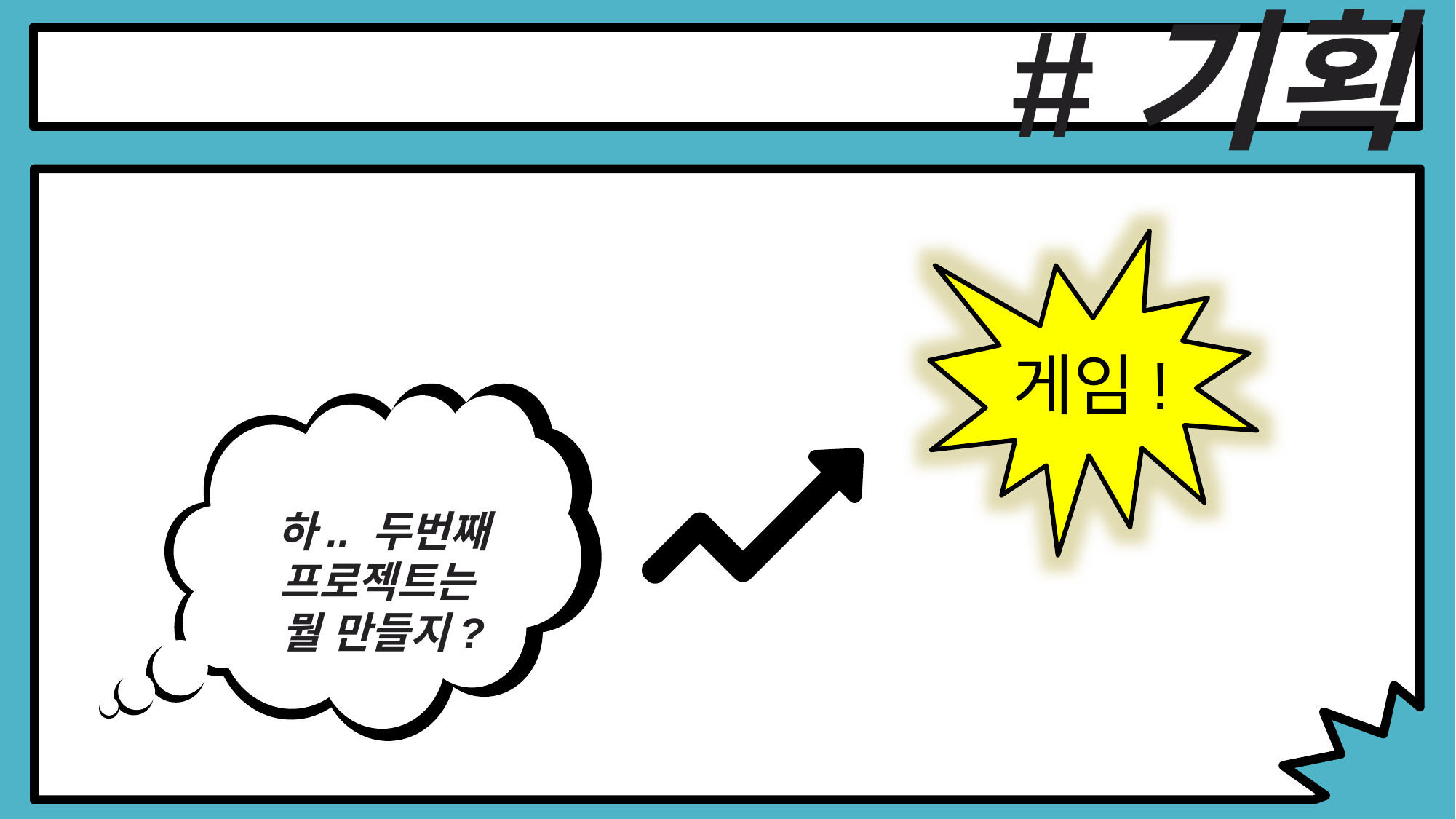

#기획

게임!

하.. 두번째
프로젝트는
뭘 만들지?